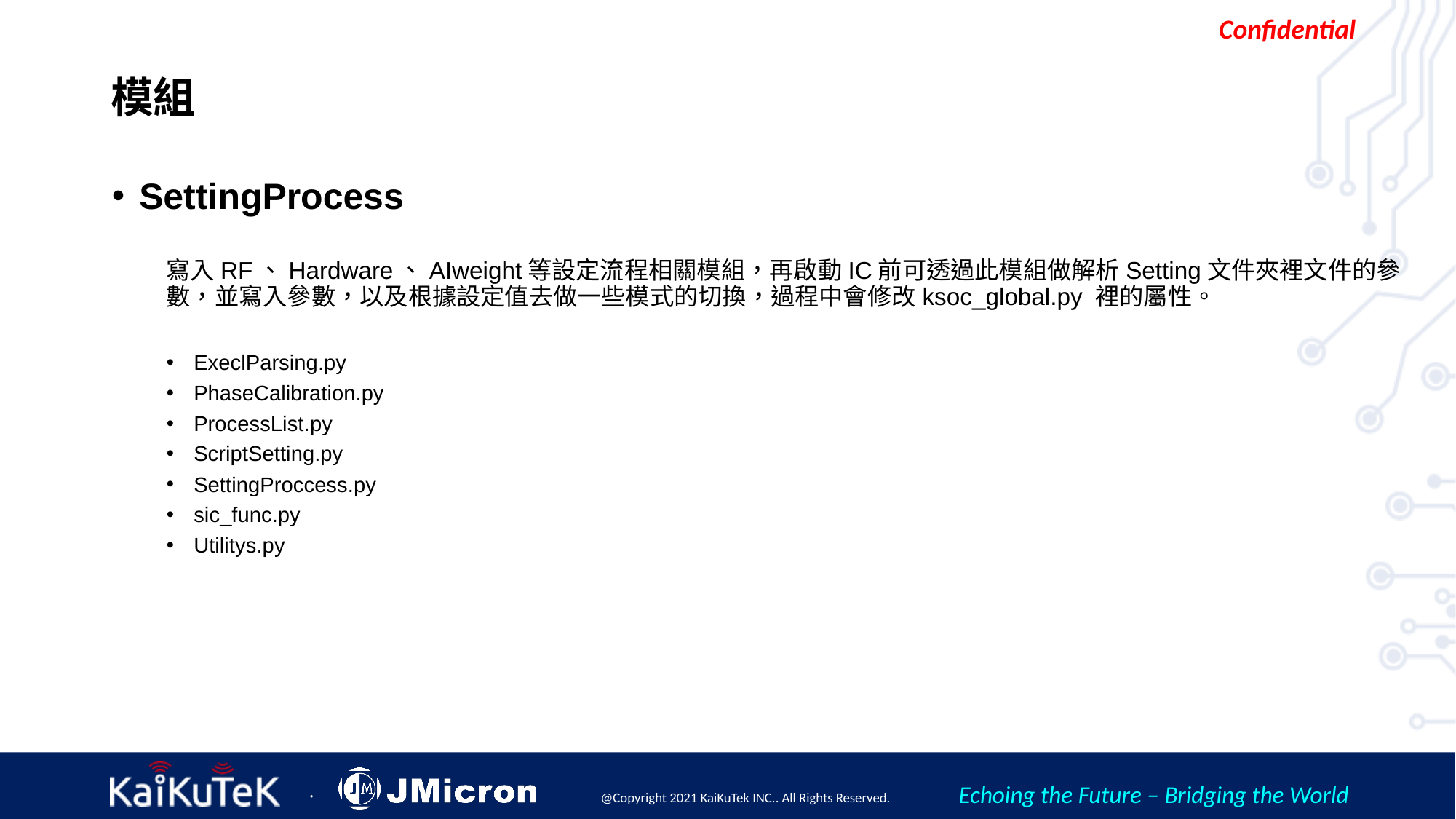

# 模組
SettingProcess

寫入RF、Hardware、AIweight等設定流程相關模組，再啟動IC前可透過此模組做解析Setting文件夾裡文件的參數，並寫入參數，以及根據設定值去做一些模式的切換，過程中會修改ksoc_global.py 裡的屬性。

ExeclParsing.py
PhaseCalibration.py
ProcessList.py
ScriptSetting.py
SettingProccess.py
sic_func.py
Utilitys.py